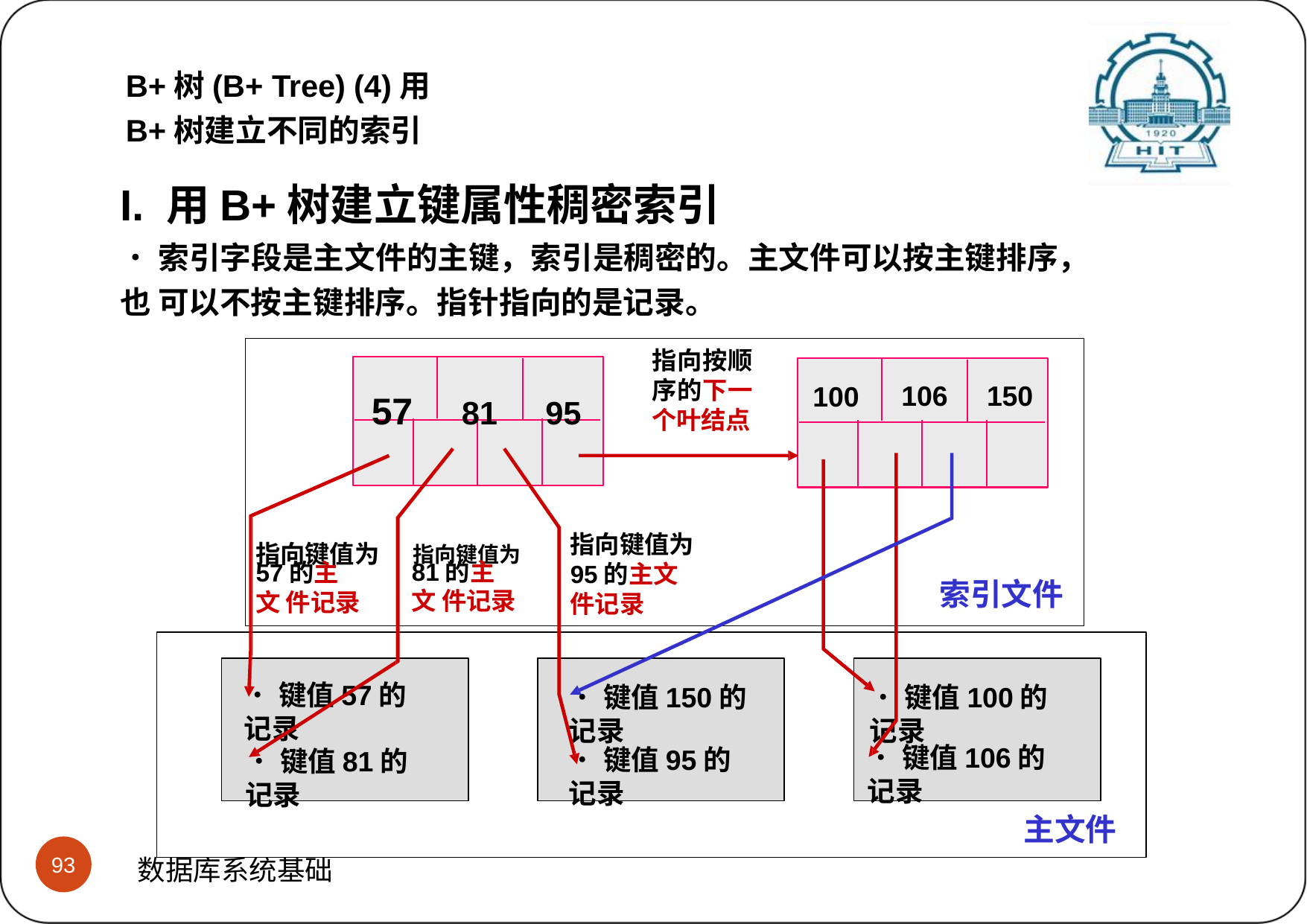

B+树(B+ Tree) (4)用B+树建立不同的索引
I. 用B+树建立键属性稠密索引
•索引字段是主文件的主键，索引是稠密的。主文件可以按主键排序，也 可以不按主键排序。指针指向的是记录。

指向按顺 序的下一 个叶结点

57	81	95
106	150
100

指向键值为	指向键值为
指向键值为 95的主文 件记录
81的主文 件记录
57的主文 件记录
索引文件

•键值57的记录
•键值150的记录
•键值100的记录
•键值106的记录
•键值95的记录
•键值81的记录
主文件